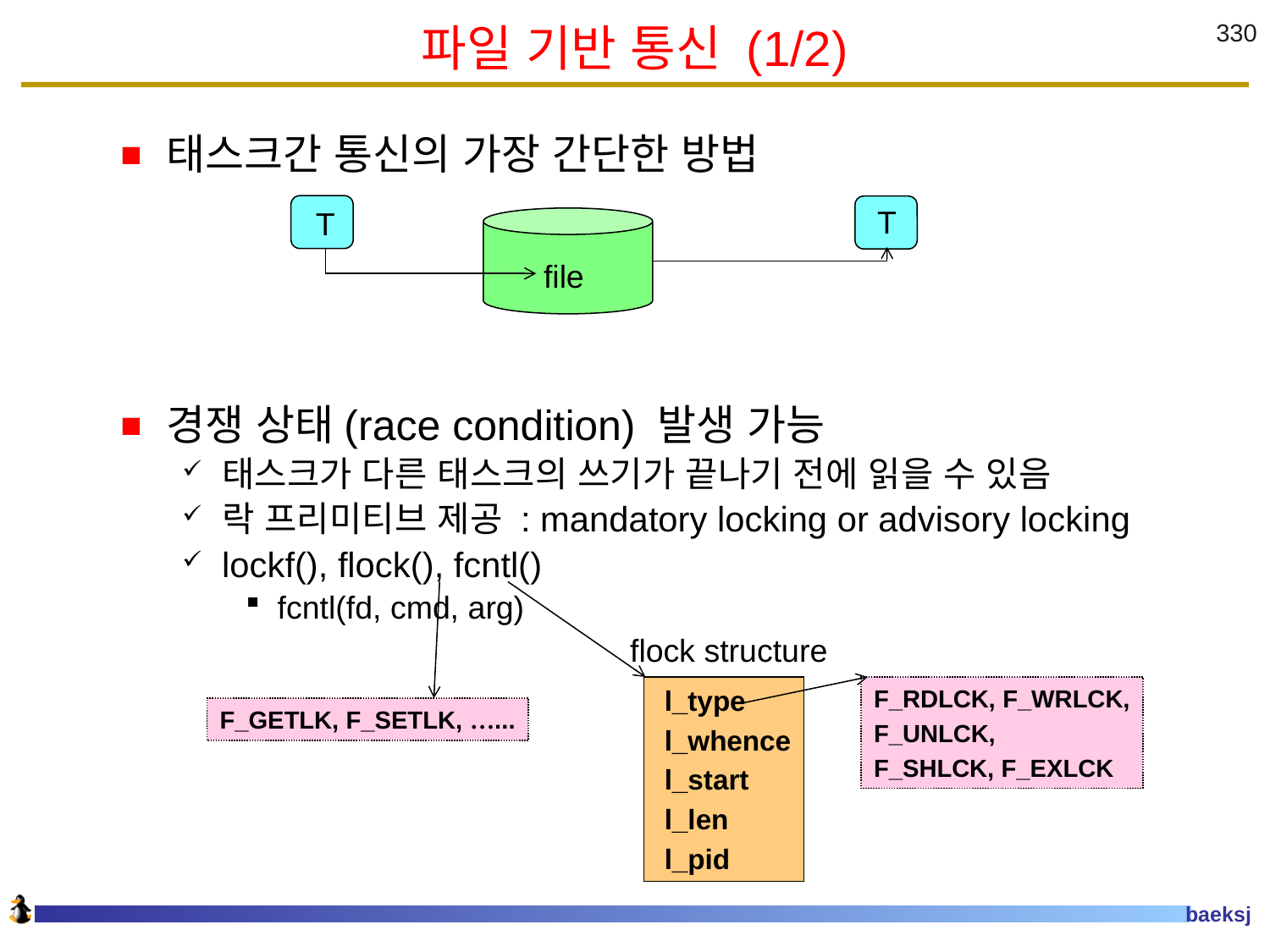

# 파일 기반 통신 (1/2)
330
태스크간 통신의 가장 간단한 방법

경쟁 상태(race condition) 발생 가능
태스크가 다른 태스크의 쓰기가 끝나기 전에 읽을 수 있음
락 프리미티브 제공 : mandatory locking or advisory locking
lockf(), flock(), fcntl()
fcntl(fd, cmd, arg)

T
T

file

flock structure
 l_type
 l_whence
 l_start
 l_len
 l_pid

F_RDLCK, F_WRLCK,
F_UNLCK,
F_SHLCK, F_EXLCK
F_GETLK, F_SETLK, …...